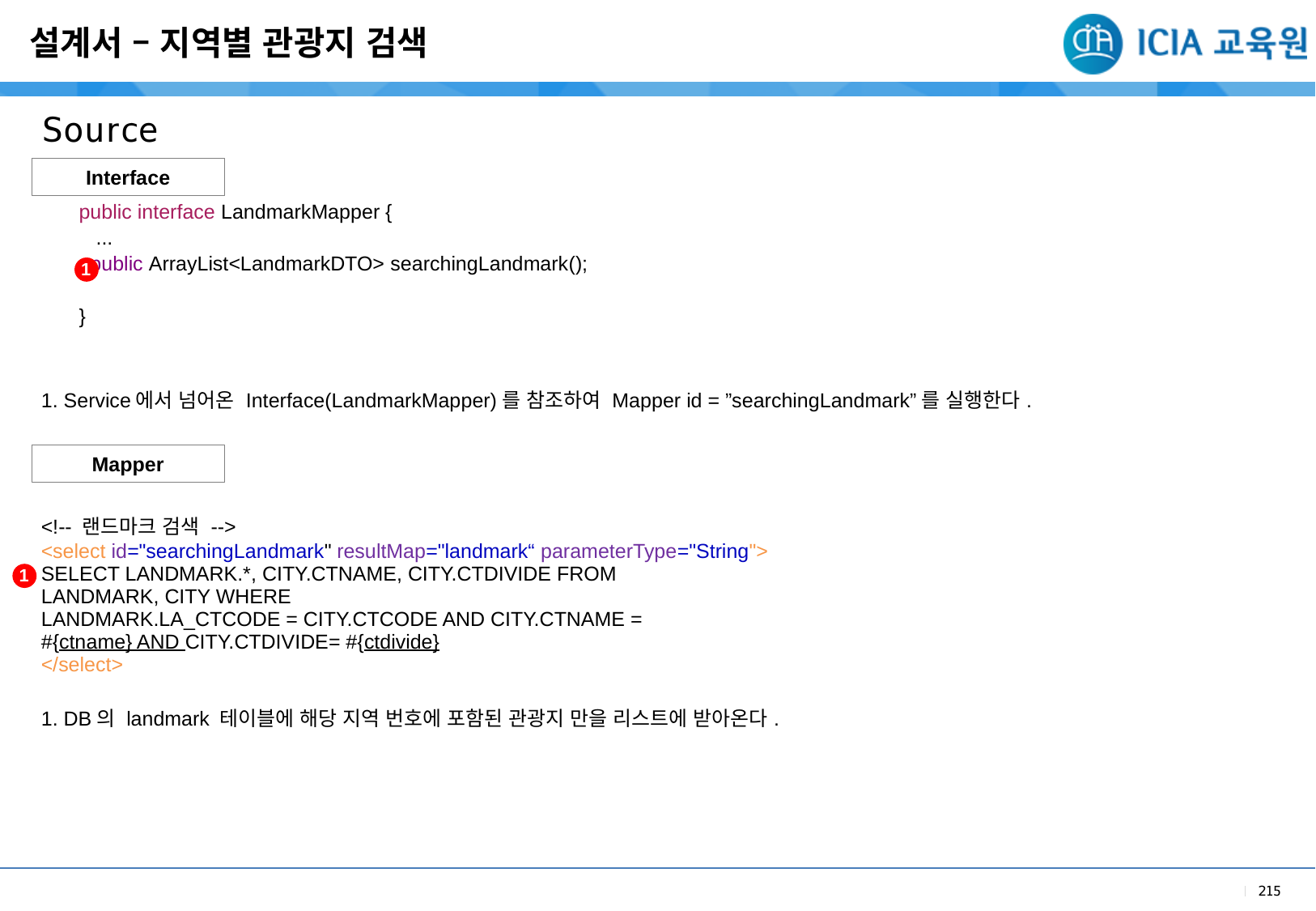

설계서 – 지역별 관광지 검색
Source
Interface
| public interface LandmarkMapper { ... public ArrayList<LandmarkDTO> searchingLandmark(); } |
| --- |
| 1. Service에서 넘어온 Interface(LandmarkMapper)를 참조하여 Mapper id = ”searchingLandmark”를 실행한다. |
1

Mapper
| <!-- 랜드마크 검색 --> <select id="searchingLandmark" resultMap="landmark“ parameterType="String"> SELECT LANDMARK.\*, CITY.CTNAME, CITY.CTDIVIDE FROM LANDMARK, CITY WHERE LANDMARK.LA\_CTCODE = CITY.CTCODE AND CITY.CTNAME = #{ctname} AND CITY.CTDIVIDE= #{ctdivide} </select> |
| --- |
| 1. DB의 landmark 테이블에 해당 지역 번호에 포함된 관광지 만을 리스트에 받아온다. |
1